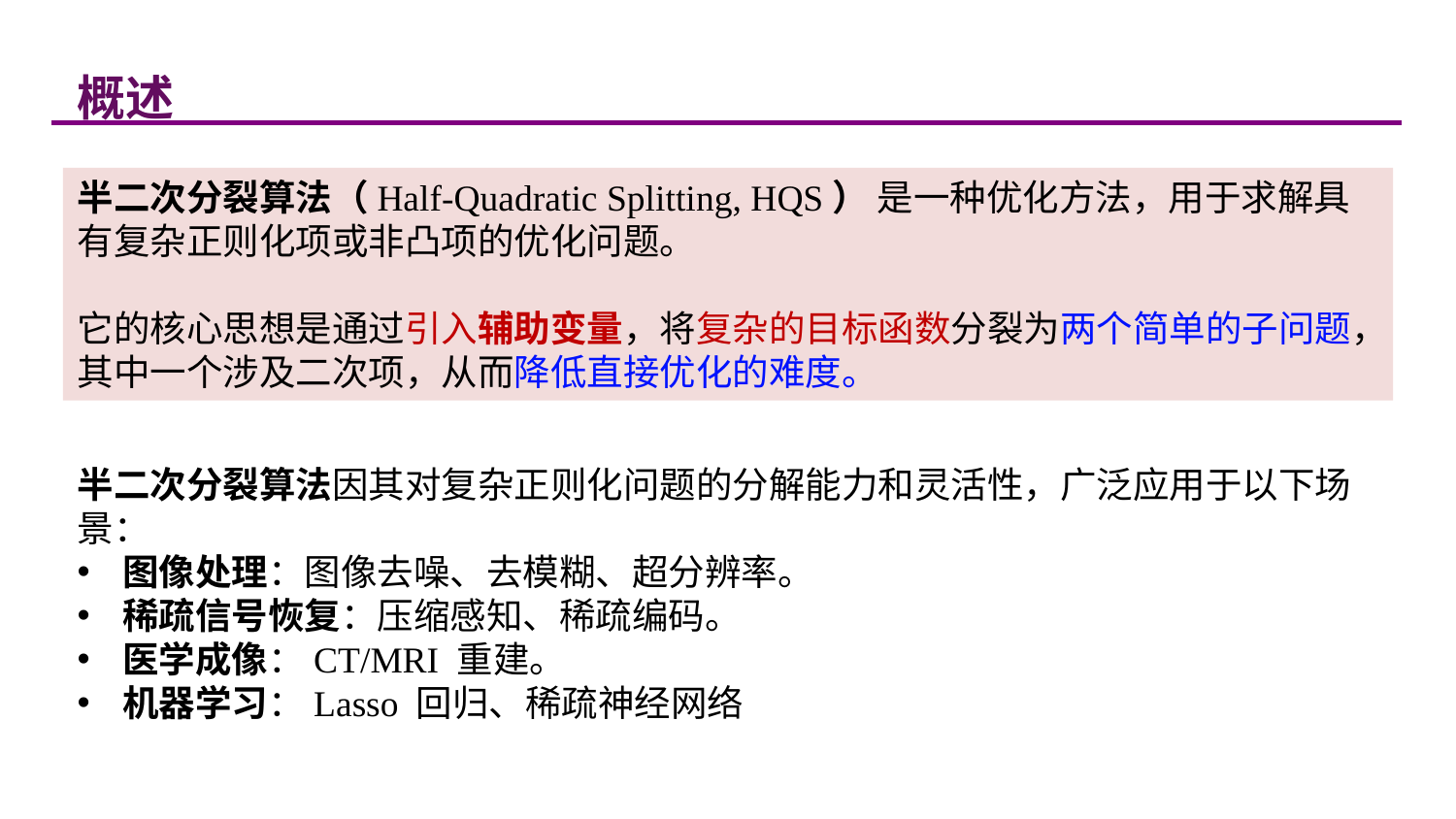

概述
半二次分裂算法（Half-Quadratic Splitting, HQS） 是一种优化方法，用于求解具有复杂正则化项或非凸项的优化问题。

它的核心思想是通过引入辅助变量，将复杂的目标函数分裂为两个简单的子问题，其中一个涉及二次项，从而降低直接优化的难度。
半二次分裂算法因其对复杂正则化问题的分解能力和灵活性，广泛应用于以下场景：
图像处理：图像去噪、去模糊、超分辨率。
稀疏信号恢复：压缩感知、稀疏编码。
医学成像：CT/MRI 重建。
机器学习：Lasso 回归、稀疏神经网络